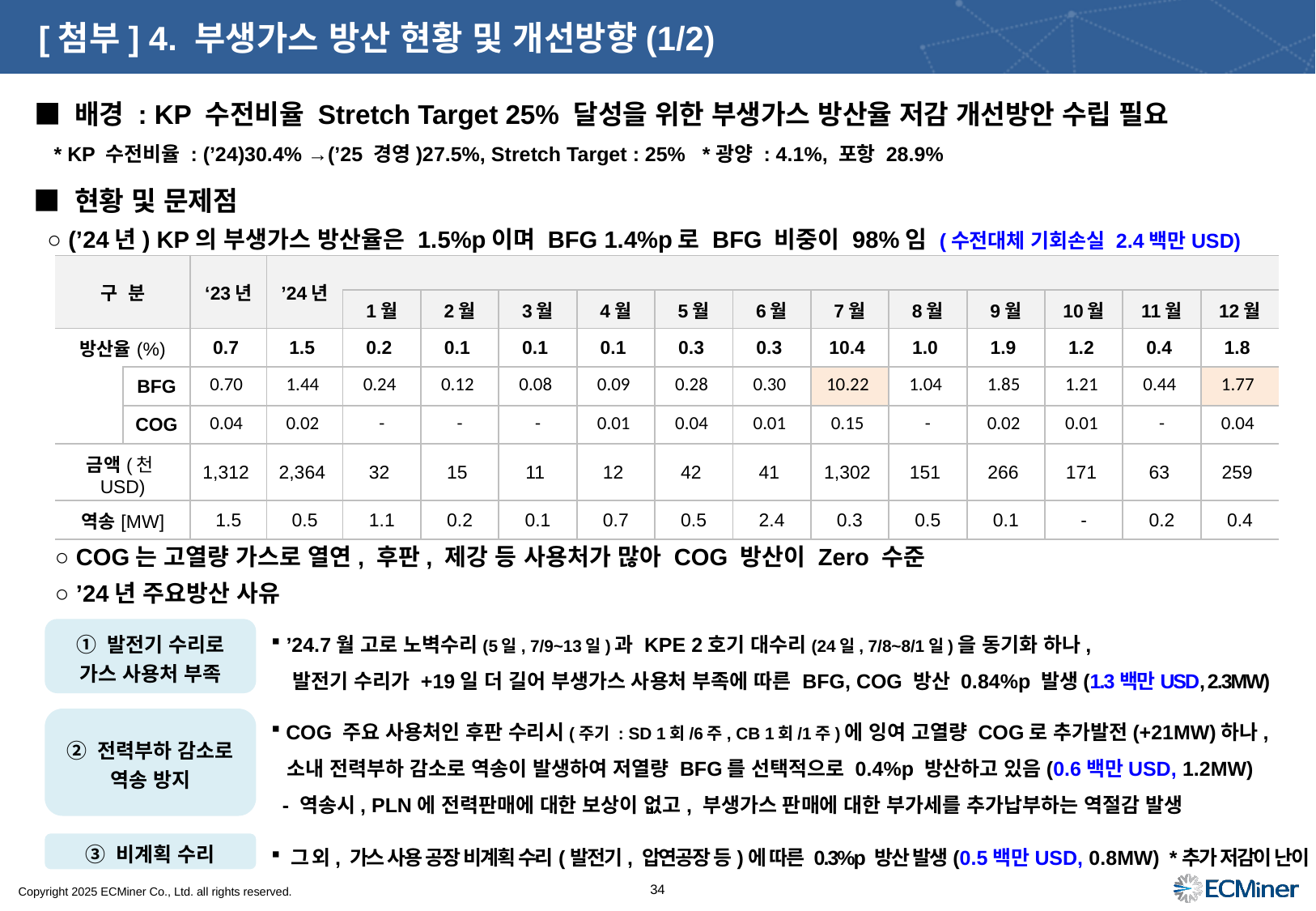

# [첨부] 4. 부생가스 방산 현황 및 개선방향(1/2)
■ 배경 : KP 수전비율 Stretch Target 25% 달성을 위한 부생가스 방산율 저감 개선방안 수립 필요
   * KP 수전비율 : (’24)30.4% →(’25 경영)27.5%, Stretch Target : 25%   *광양 : 4.1%, 포항 28.9%
■ 현황 및 문제점
  ○ (’24년) KP의 부생가스 방산율은 1.5%p이며 BFG 1.4%p로 BFG 비중이 98%임 (수전대체 기회손실 2.4백만USD)
| 구 분 |  | ‘23년 | ’24년 |  |  |  |  |  |  |  |  |  |  |  |  |
| --- | --- | --- | --- | --- | --- | --- | --- | --- | --- | --- | --- | --- | --- | --- | --- |
|  |  |  |  | 1월 | 2월 | 3월 | 4월 | 5월 | 6월 | 7월 | 8월 | 9월 | 10월 | 11월 | 12월 |
| 방산율(%) |  | 0.7 | 1.5 | 0.2 | 0.1 | 0.1 | 0.1 | 0.3 | 0.3 | 10.4 | 1.0 | 1.9 | 1.2 | 0.4 | 1.8 |
|  | BFG | 0.70 | 1.44 | 0.24 | 0.12 | 0.08 | 0.09 | 0.28 | 0.30 | 10.22 | 1.04 | 1.85 | 1.21 | 0.44 | 1.77 |
|  | COG | 0.04 | 0.02 | - | - | - | 0.01 | 0.04 | 0.01 | 0.15 | - | 0.02 | 0.01 | - | 0.04 |
| 금액(천USD) |  | 1,312 | 2,364 | 32 | 15 | 11 | 12 | 42 | 41 | 1,302 | 151 | 266 | 171 | 63 | 259 |
| 역송[MW] |  | 1.5 | 0.5 | 1.1 | 0.2 | 0.1 | 0.7 | 0.5 | 2.4 | 0.3 | 0.5 | 0.1 | - | 0.2 | 0.4 |
○ COG는 고열량 가스로 열연, 후판, 제강 등 사용처가 많아 COG 방산이 Zero 수준
○ ’24년 주요방산 사유
 ’24.7월 고로 노벽수리(5일, 7/9~13일)과 KPE 2호기 대수리(24일, 7/8~8/1일)을 동기화 하나,
   발전기 수리가 +19일 더 길어 부생가스 사용처 부족에 따른 BFG, COG 방산 0.84%p 발생(1.3백만USD, 2.3MW)
① 발전기 수리로
가스 사용처 부족
COG 주요 사용처인 후판 수리시(주기 : SD 1회/6주, CB 1회/1주)에 잉여 고열량 COG로 추가발전(+21MW)하나,
  소내 전력부하 감소로 역송이 발생하여 저열량 BFG를 선택적으로 0.4%p 방산하고 있음(0.6백만USD, 1.2MW)
  - 역송시, PLN에 전력판매에 대한 보상이 없고, 부생가스 판매에 대한 부가세를 추가납부하는 역절감 발생
② 전력부하 감소로
역송 방지
 그 외, 가스 사용 공장 비계획 수리(발전기, 압연공장 등)에 따른 0.3%p 방산 발생(0.5백만USD, 0.8MW)  *추가 저감이 난이
③ 비계획 수리